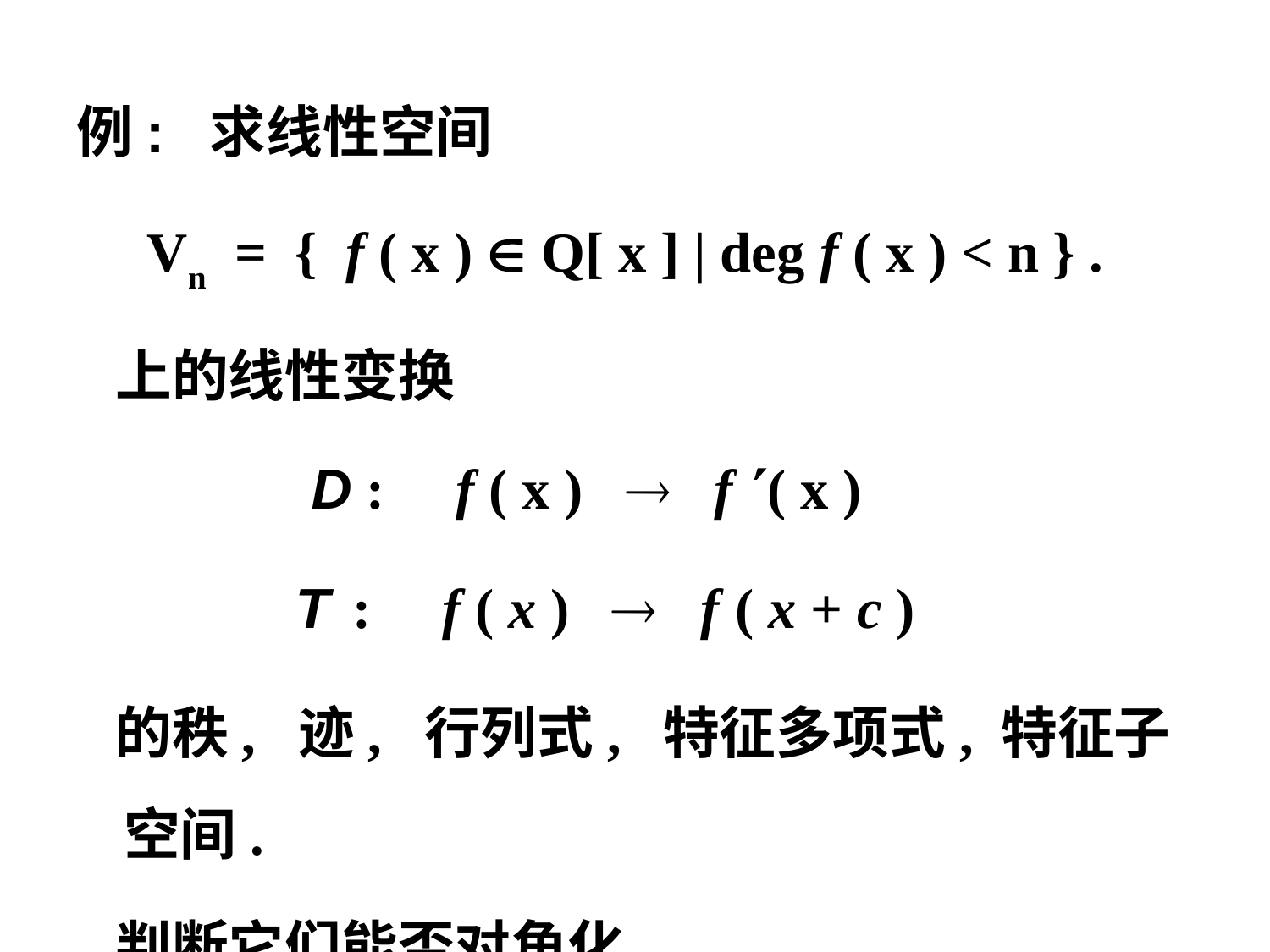

例:  求线性空间
     Vn  =  {  f ( x ) ∈ Q[ x ] | deg f ( x ) < n } .
  上的线性变换
               D :     f ( x )   →   f ′( x )
              T  :     f ( x )   →   f ( x + c )
  的秩,  迹,  行列式,  特征多项式, 特征子空间.
  判断它们能否对角化.